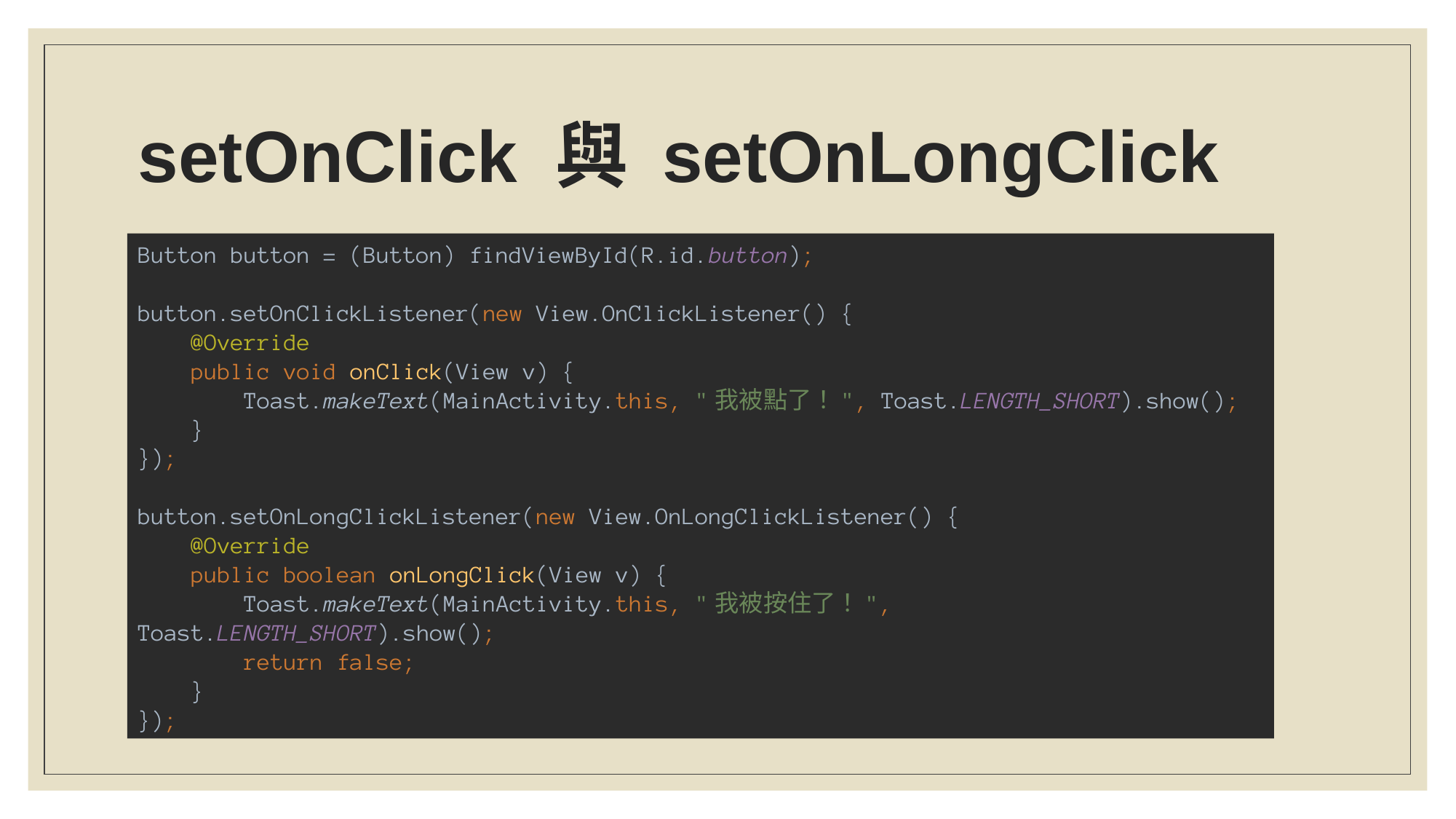

# setOnClick 與 setOnLongClick
Button button = (Button) findViewById(R.id.button);
button.setOnClickListener(new View.OnClickListener() {
    @Override
    public void onClick(View v) {
        Toast.makeText(MainActivity.this, "我被點了！", Toast.LENGTH_SHORT).show();
    }
});
button.setOnLongClickListener(new View.OnLongClickListener() {
    @Override
    public boolean onLongClick(View v) {
        Toast.makeText(MainActivity.this, "我被按住了！", Toast.LENGTH_SHORT).show();
        return false;
    }
});